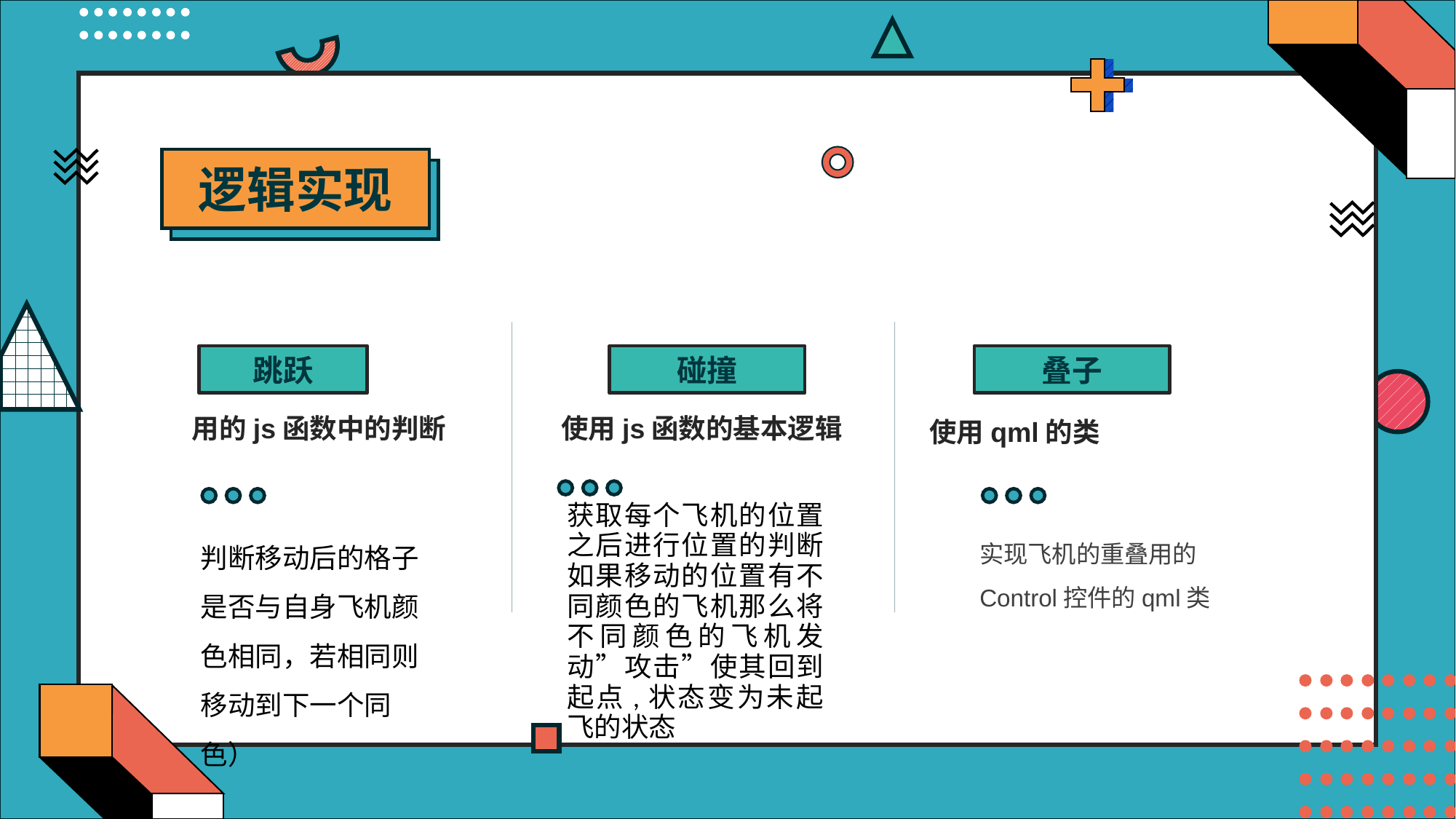

逻辑实现
跳跃
碰撞
叠子
用的js函数中的判断
使用js函数的基本逻辑
使用qml的类

获取每个飞机的位置之后进行位置的判断如果移动的位置有不同颜色的飞机那么将不同颜色的飞机发动”攻击”使其回到起点,状态变为未起飞的状态
判断移动后的格子是否与自身飞机颜色相同，若相同则移动到下一个同色）
实现飞机的重叠用的Control控件的qml类